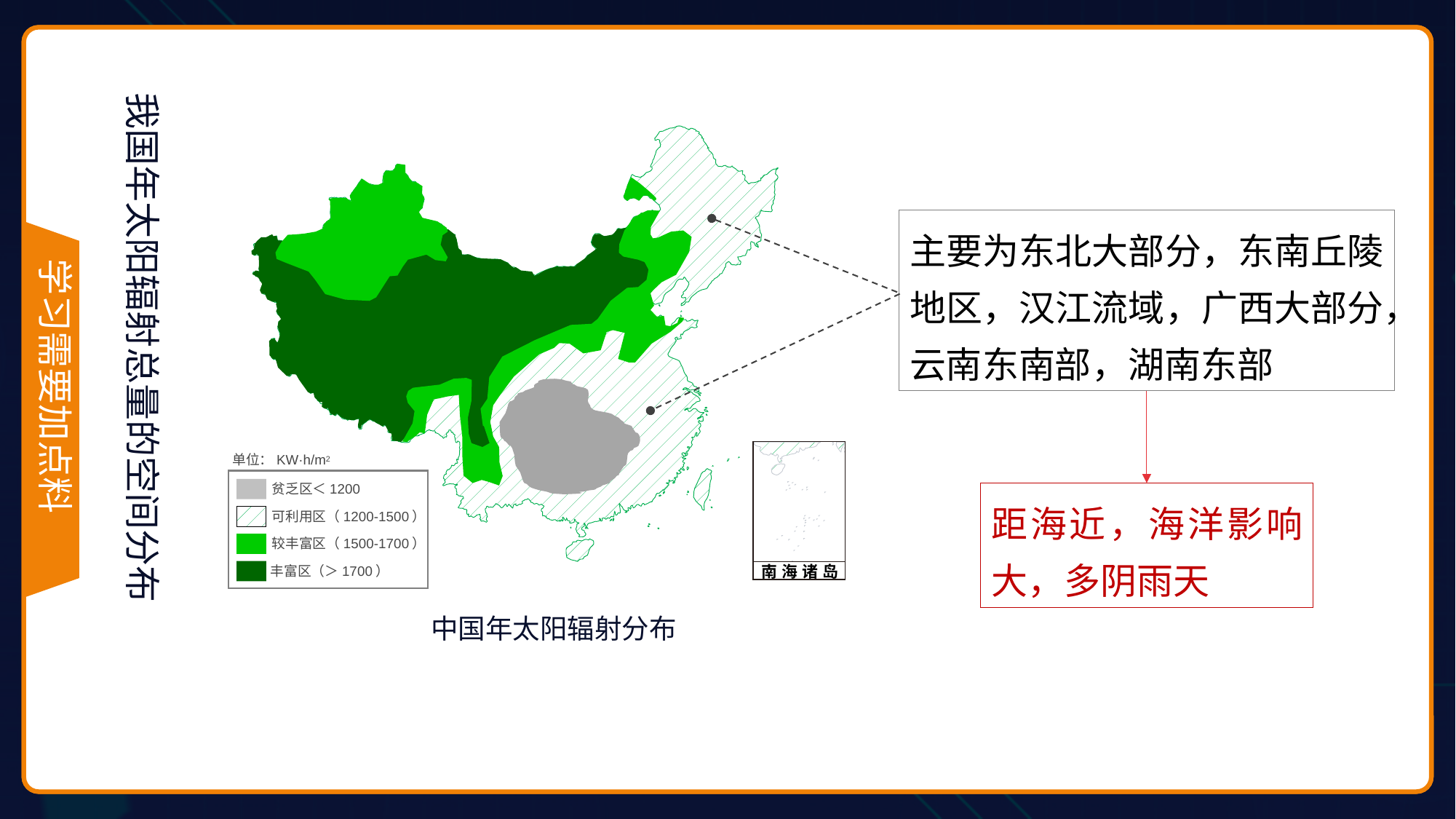

我国年太阳辐射总量的空间分布

主要为东北大部分，东南丘陵地区，汉江流域，广西大部分，云南东南部，湖南东部

距海近，海洋影响大，多阴雨天

南海诸岛

单位：KW·h/m2

贫乏区＜1200

可利用区（1200-1500）

较丰富区（1500-1700）

丰富区（＞1700）

中国年太阳辐射分布